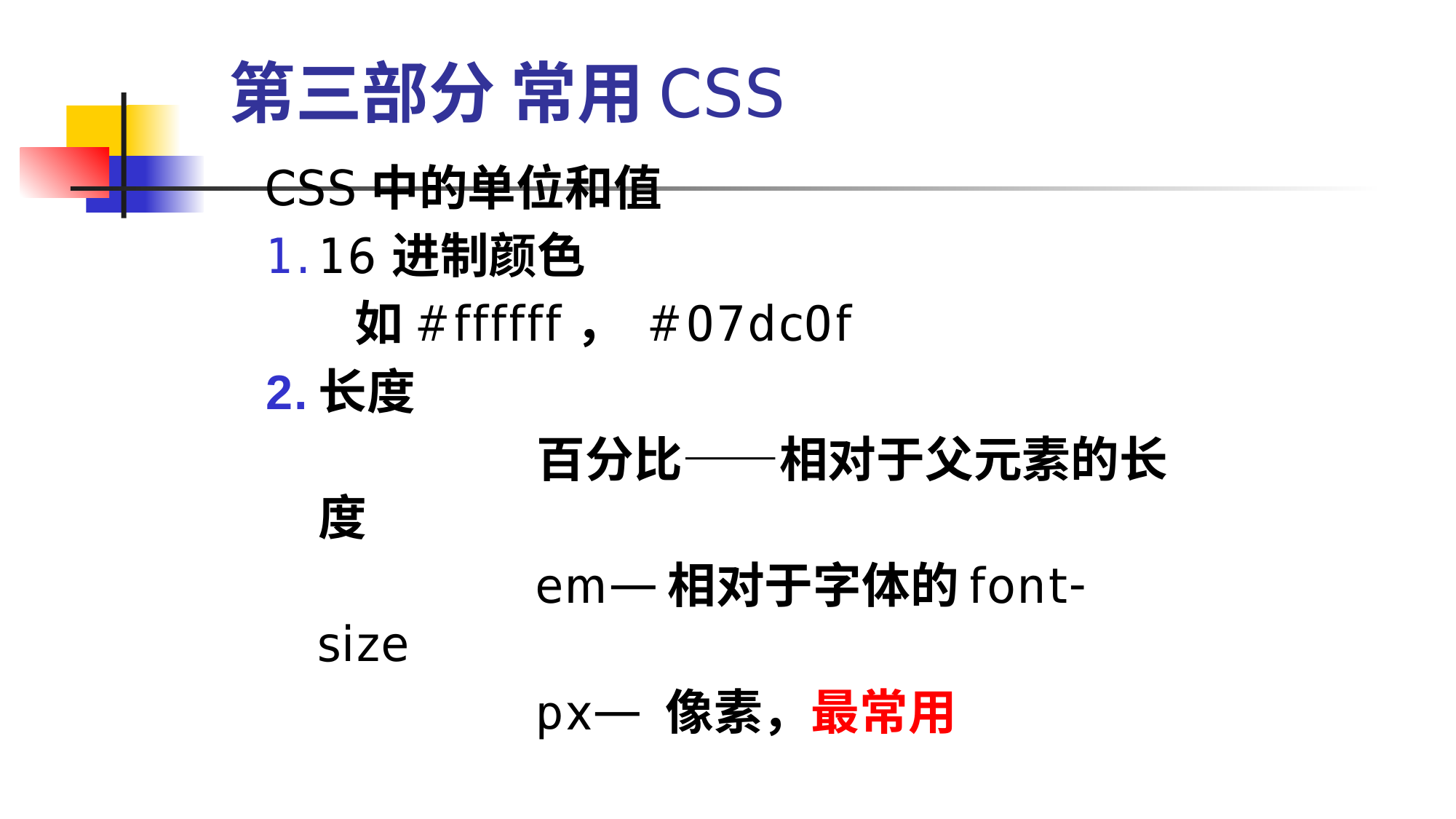

# 第三部分 常用CSS
CSS中的单位和值
16进制颜色
       如#ffffff， #07dc0f
长度
			百分比——相对于父元素的长度
			em—相对于字体的font-size
			px— 像素，最常用